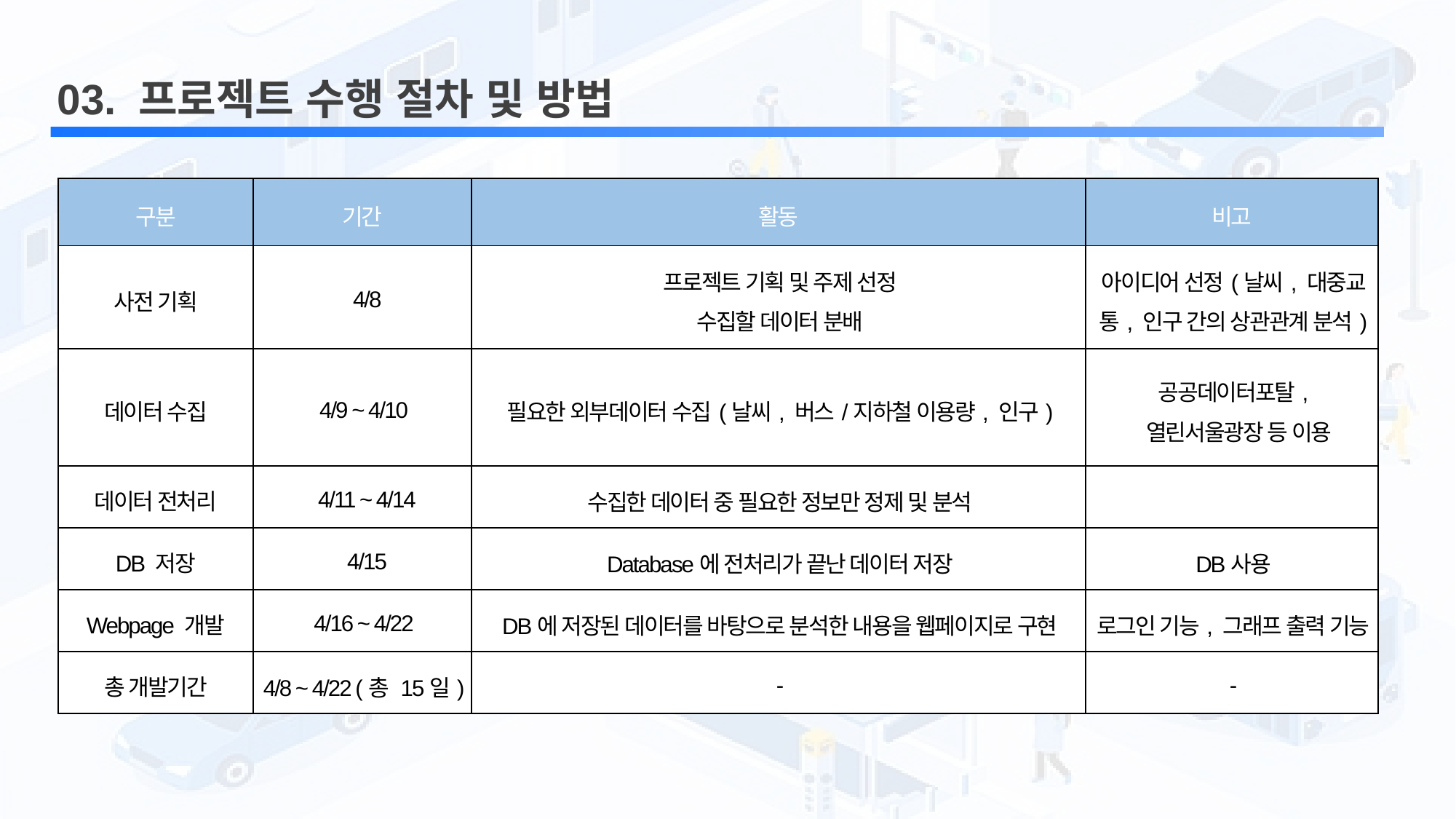

03. 프로젝트 수행 절차 및 방법
| 구분 | 기간 | 활동 | 비고 |
| --- | --- | --- | --- |
| 사전 기획 | 4/8 | 프로젝트 기획 및 주제 선정 수집할 데이터 분배 | 아이디어 선정(날씨, 대중교통, 인구 간의 상관관계 분석) |
| 데이터 수집 | 4/9 ~ 4/10 | 필요한 외부데이터 수집(날씨, 버스/지하철 이용량, 인구) | 공공데이터포탈, 열린서울광장 등 이용 |
| 데이터 전처리 | 4/11 ~ 4/14 | 수집한 데이터 중 필요한 정보만 정제 및 분석 |  |
| DB 저장 | 4/15 | Database에 전처리가 끝난 데이터 저장 | DB사용 |
| Webpage 개발 | 4/16 ~ 4/22 | DB에 저장된 데이터를 바탕으로 분석한 내용을 웹페이지로 구현 | 로그인 기능, 그래프 출력 기능 |
| 총 개발기간 | 4/8 ~ 4/22 (총 15일) | - | - |